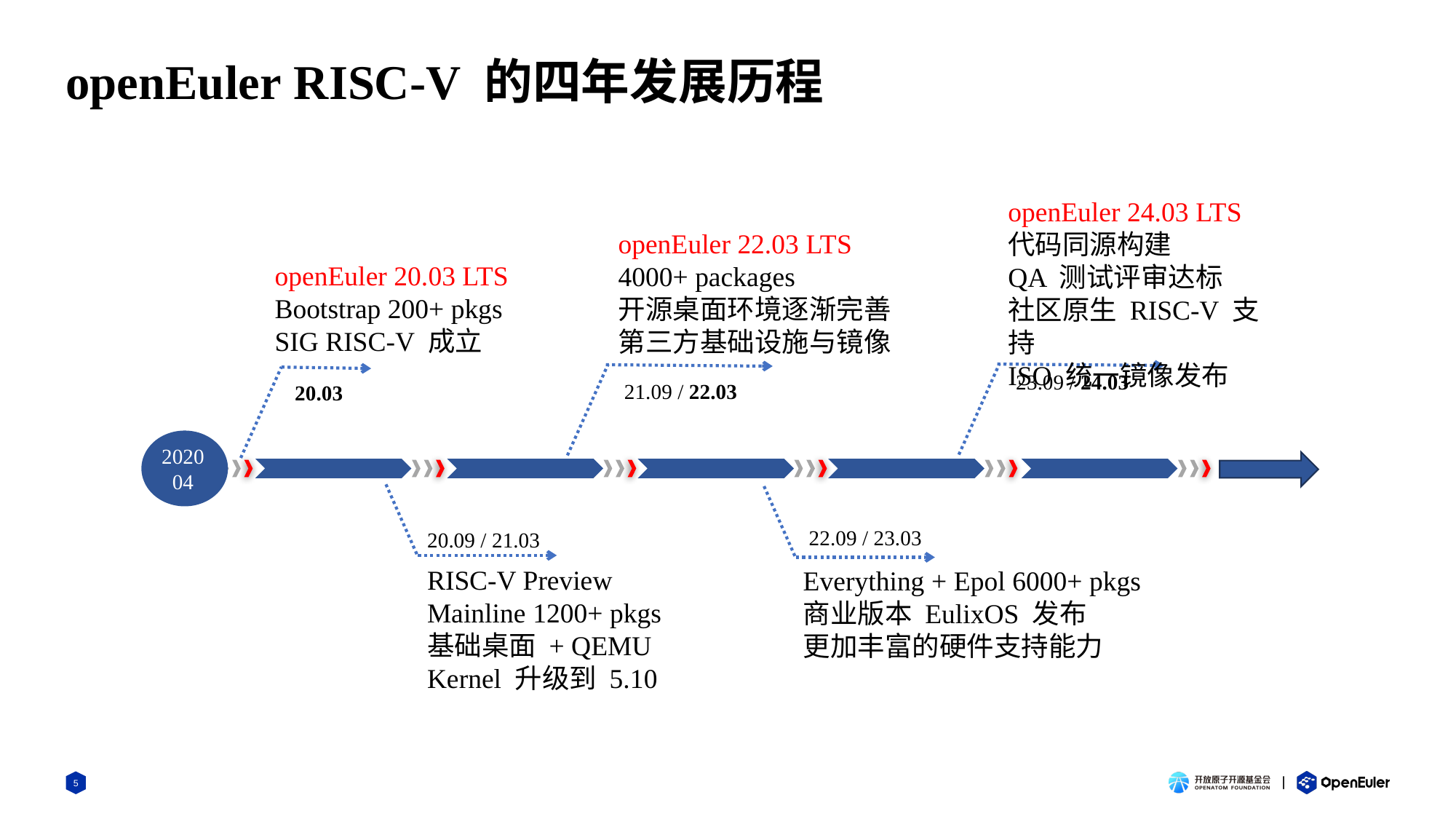

# openEuler RISC-V 的四年发展历程
openEuler 24.03 LTS
代码同源构建
QA 测试评审达标
社区原生 RISC-V 支持
ISO 统一镜像发布
openEuler 22.03 LTS
4000+ packages
开源桌面环境逐渐完善
第三方基础设施与镜像
openEuler 20.03 LTS
Bootstrap 200+ pkgs
SIG RISC-V 成立
23.09 / 24.03
20.03

20.09 / 21.03
21.09 / 22.03
202004

22.09 / 23.03
RISC-V Preview
Mainline 1200+ pkgs
基础桌面 + QEMU
Kernel 升级到 5.10
Everything + Epol 6000+ pkgs
商业版本 EulixOS 发布
更加丰富的硬件支持能力